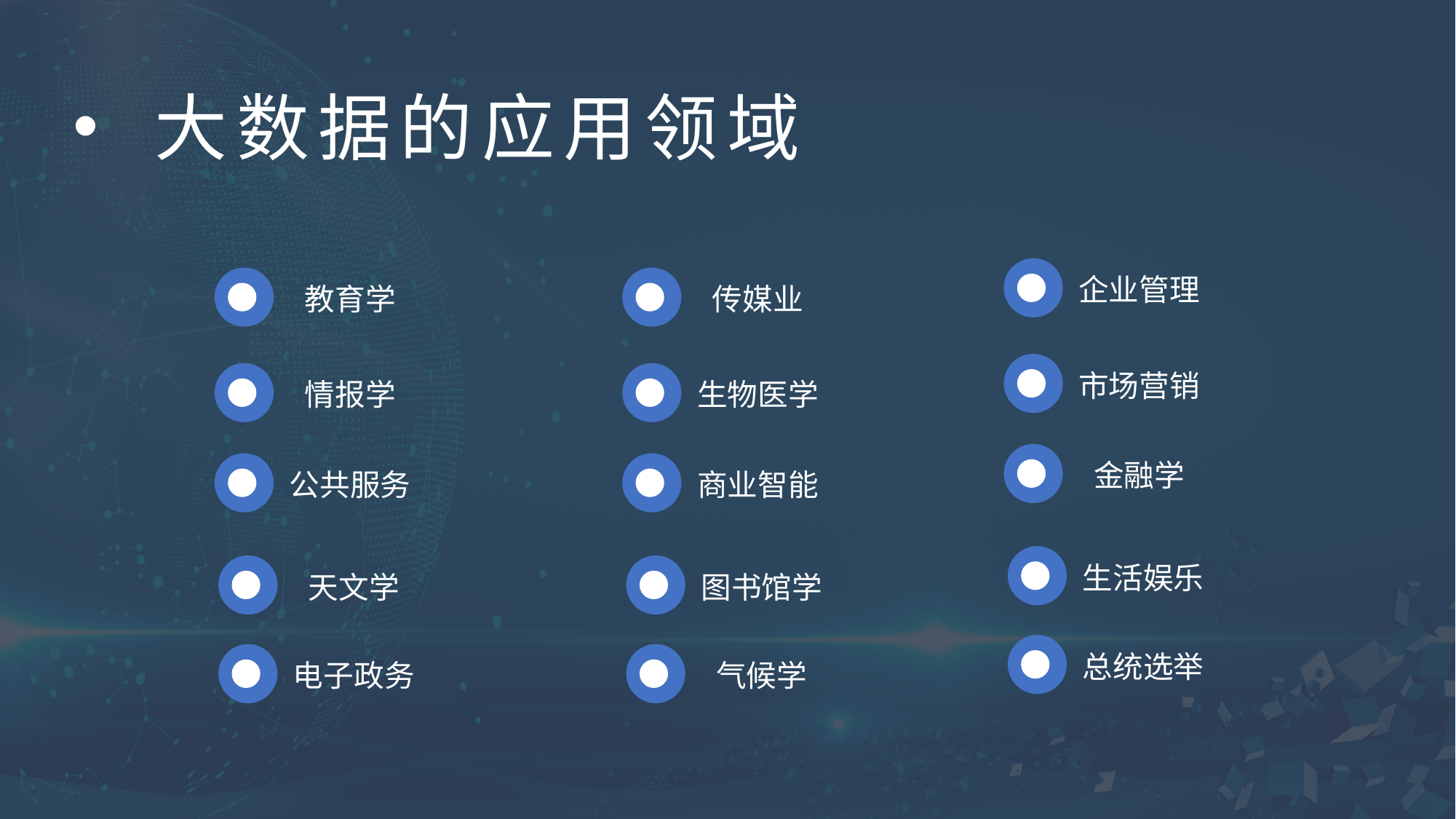

大数据的应用领域

企业管理

教育学

传媒业

市场营销

情报学

生物医学

金融学

公共服务

商业智能

生活娱乐

天文学

图书馆学

总统选举

电子政务

气候学